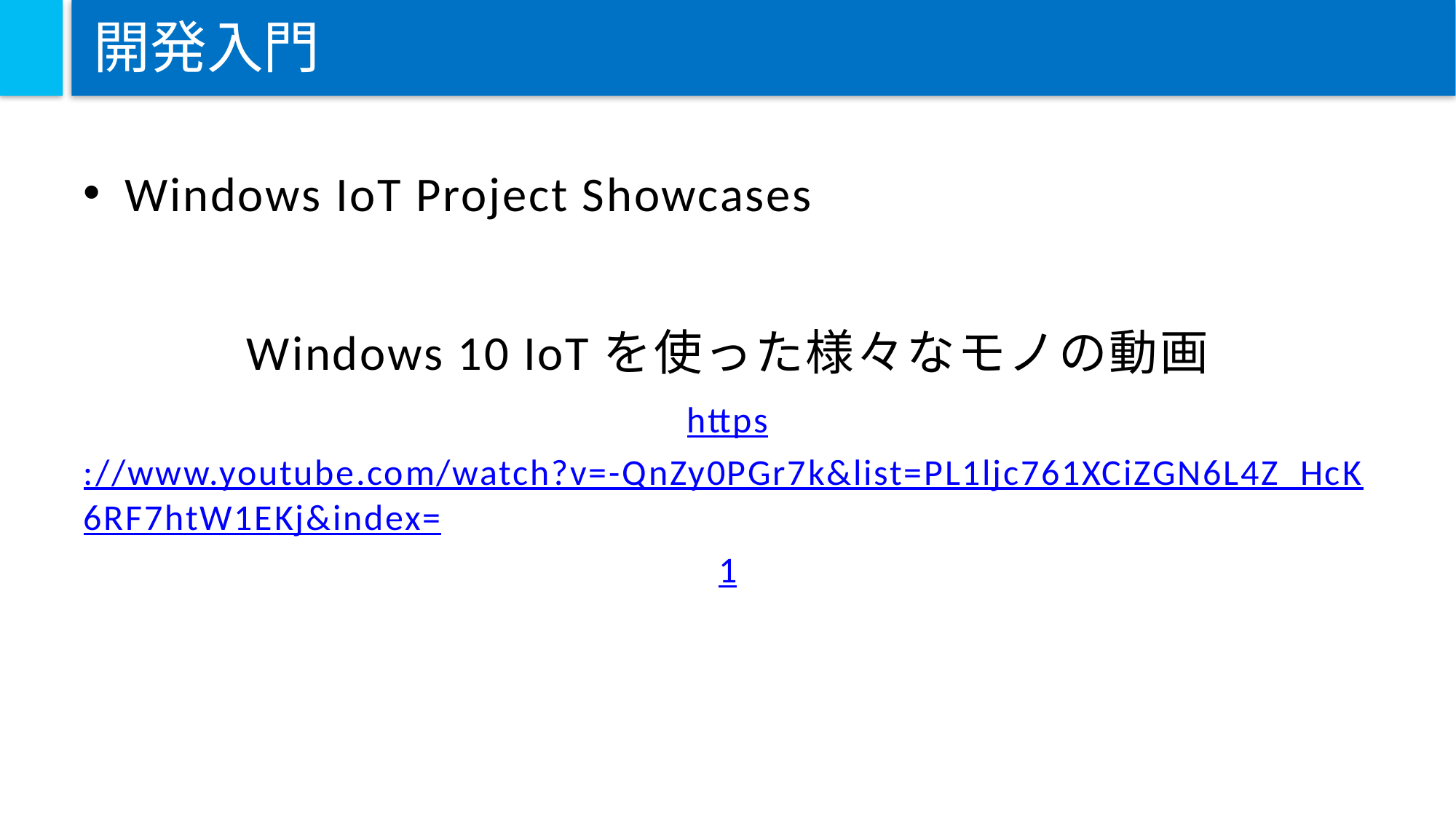

# 開発入門
Windows IoT Project Showcases

Windows 10 IoTを使った様々なモノの動画
https://www.youtube.com/watch?v=-QnZy0PGr7k&list=PL1ljc761XCiZGN6L4Z_HcK6RF7htW1EKj&index=1